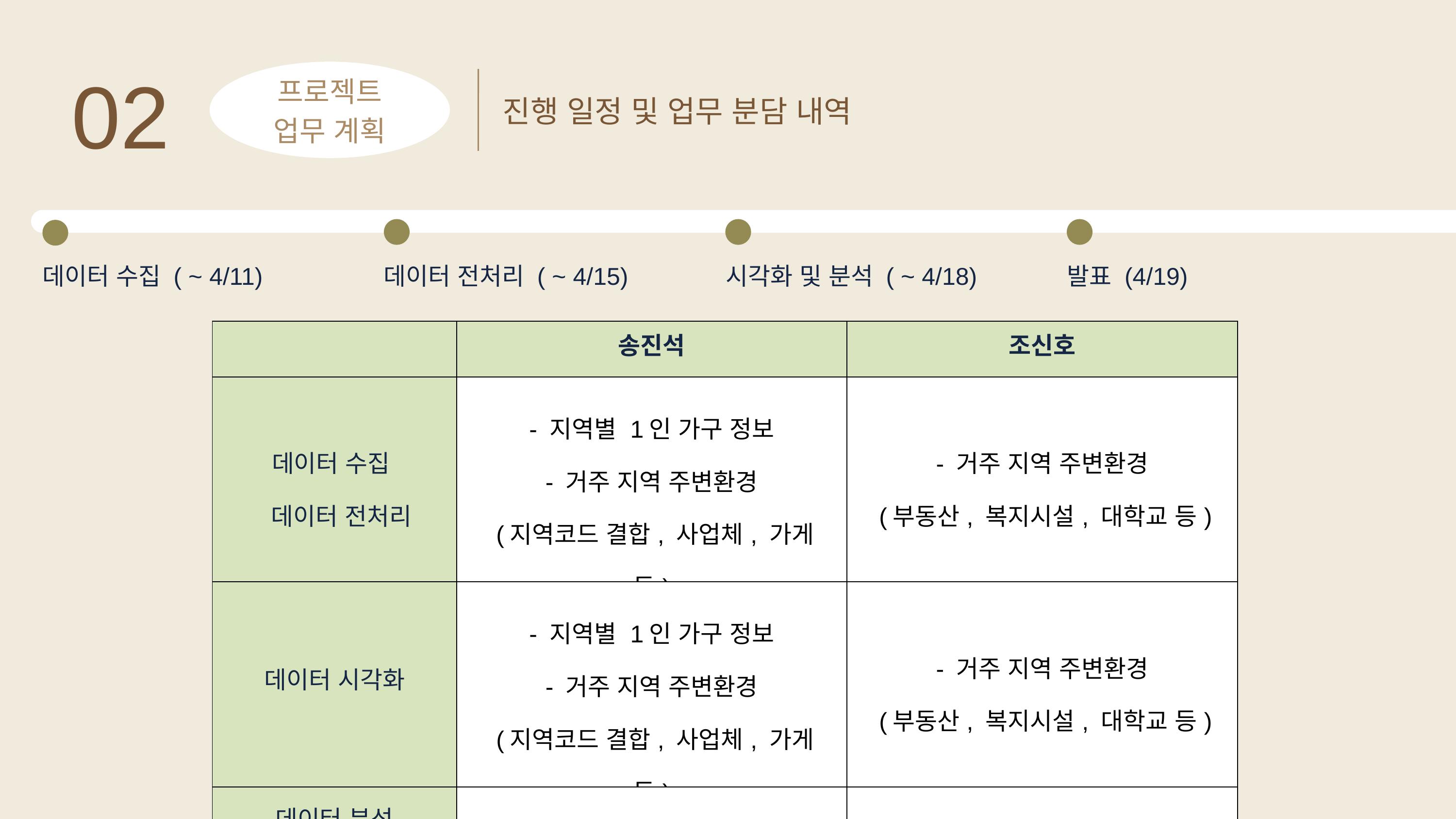

02

프로젝트
업무 계획

진행 일정 및 업무 분담 내역

데이터 수집 ( ~ 4/11)

데이터 전처리 ( ~ 4/15)

시각화 및 분석 ( ~ 4/18)

발표 (4/19)

|  | 송진석 | 조신호 |
| --- | --- | --- |
| 데이터 수집 데이터 전처리 | - 지역별 1인 가구 정보 - 거주 지역 주변환경 (지역코드 결합, 사업체, 가게 등) | - 거주 지역 주변환경 (부동산, 복지시설, 대학교 등) |
| 데이터 시각화 | - 지역별 1인 가구 정보 - 거주 지역 주변환경 (지역코드 결합, 사업체, 가게 등) | - 거주 지역 주변환경 (부동산, 복지시설, 대학교 등) |
| 데이터 분석 | 20대 / 30대 청년 1인 가구 | 60/70 대 1인 가구 |